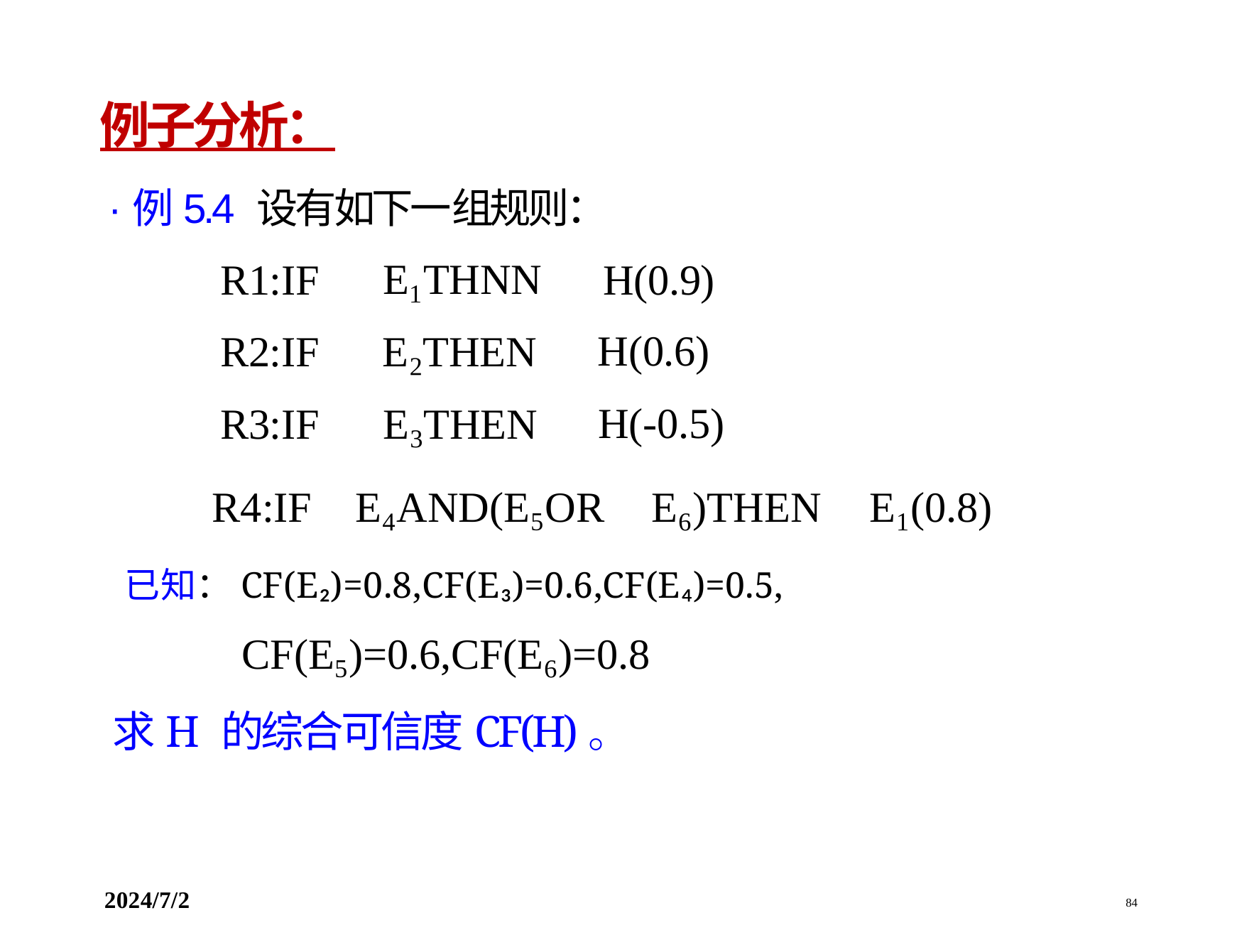

例子分析：

·例5.4 设有如下一组规则：
| R1:IF | E₁THNN | H(0.9) |
| --- | --- | --- |
| R2:IF | E₂THEN | H(0.6) |
| R3:IF | E₃THEN | H(-0.5) |

R4:IF    E₄AND(E₅OR    E₆)THEN    E₁(0.8)

已知：CF(E₂)=0.8,CF(E₃)=0.6,CF(E₄)=0.5,
CF(E₅)=0.6,CF(E₆)=0.8

求H 的综合可信度CF(H)。

2024/7/2                                                                                                                                                            84